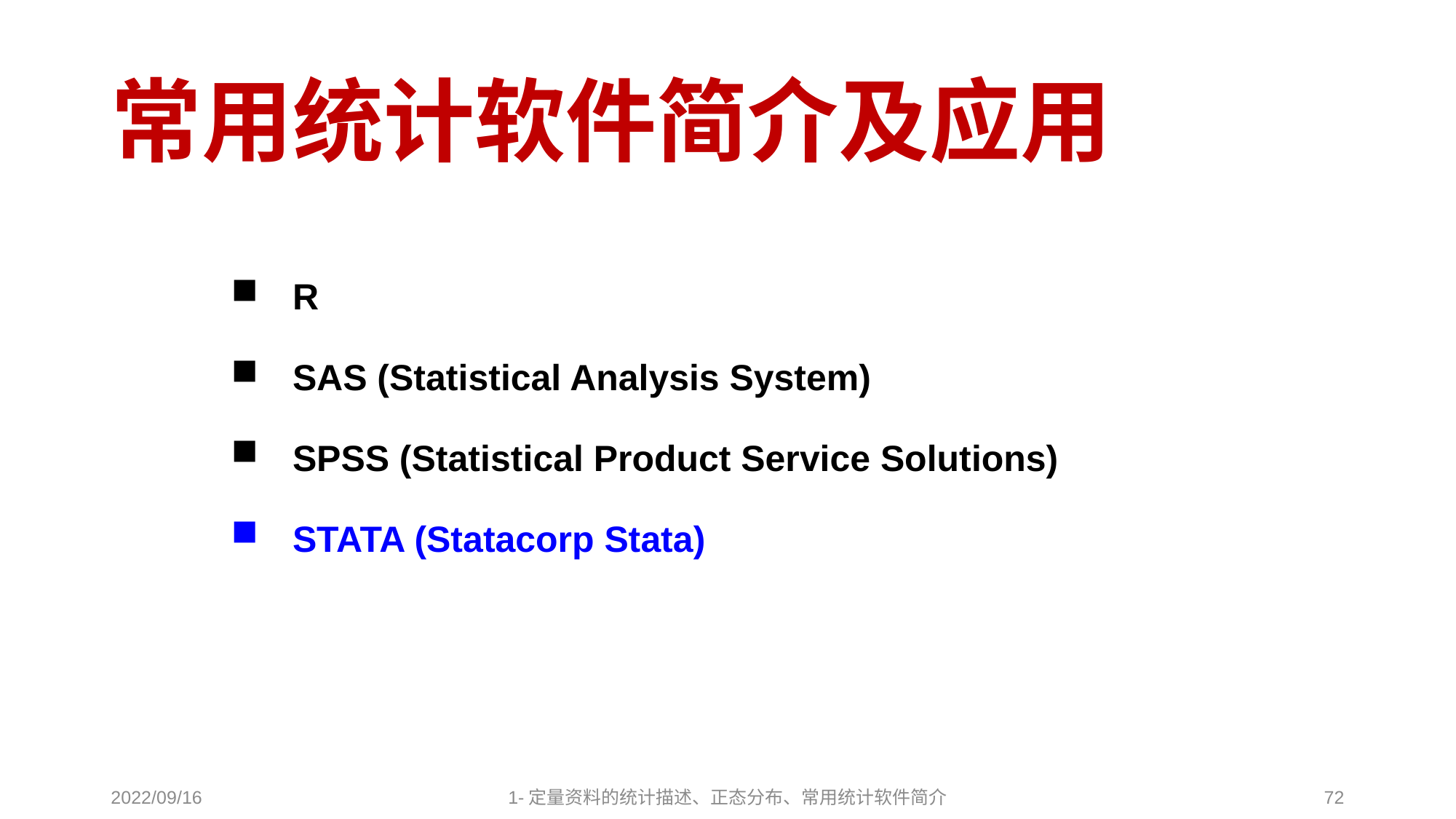

# 常用统计软件简介及应用
R
SAS (Statistical Analysis System)
SPSS (Statistical Product Service Solutions)
STATA (Statacorp Stata)
2022/09/16
1-定量资料的统计描述、正态分布、常用统计软件简介
72